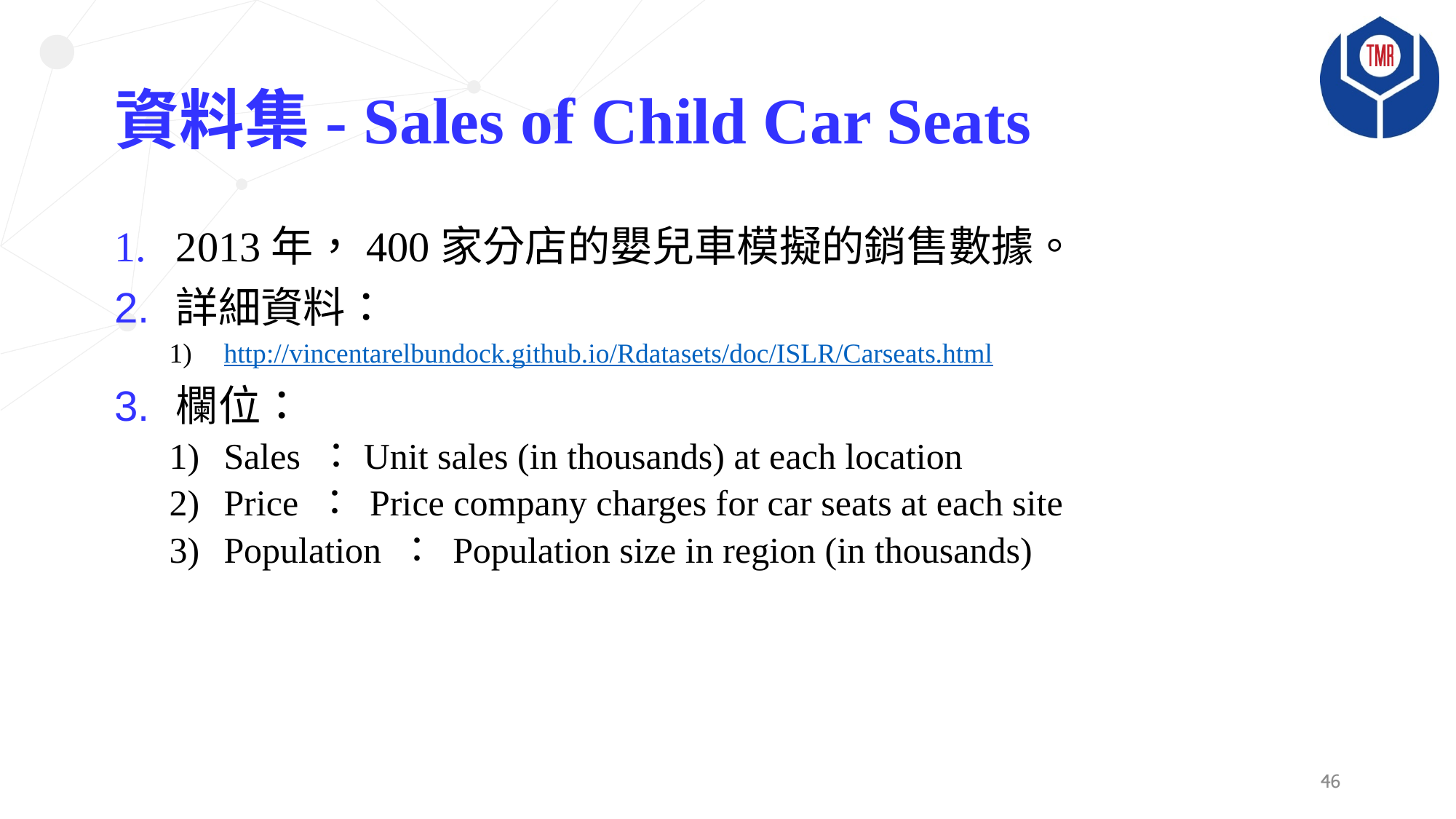

# 資料集- Sales of Child Car Seats
2013年，400家分店的嬰兒車模擬的銷售數據。
詳細資料：
http://vincentarelbundock.github.io/Rdatasets/doc/ISLR/Carseats.html
欄位：
Sales ：Unit sales (in thousands) at each location
Price ： Price company charges for car seats at each site
Population ： Population size in region (in thousands)

46